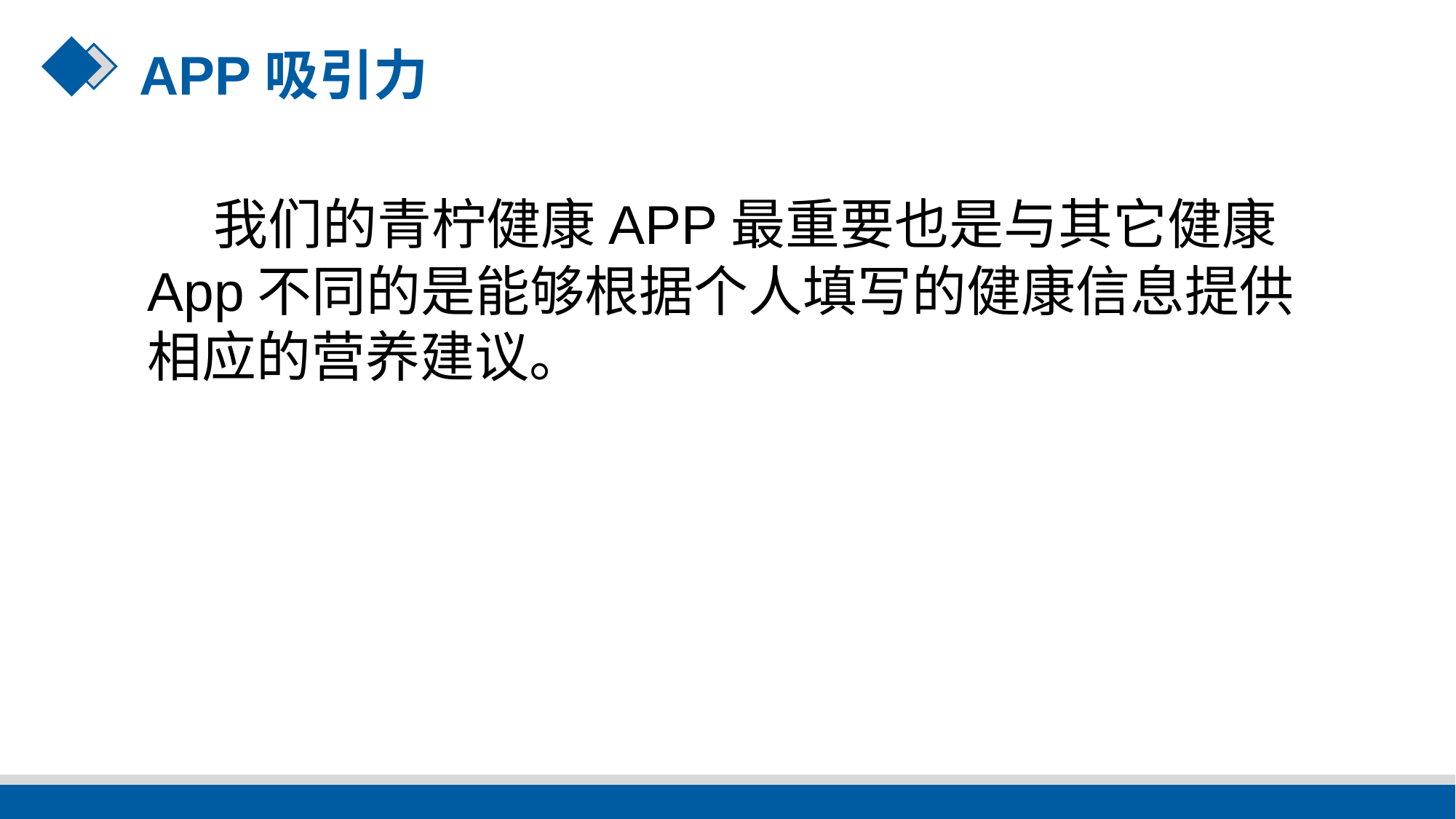

APP吸引力
    我们的青柠健康APP最重要也是与其它健康App不同的是能够根据个人填写的健康信息提供相应的营养建议。